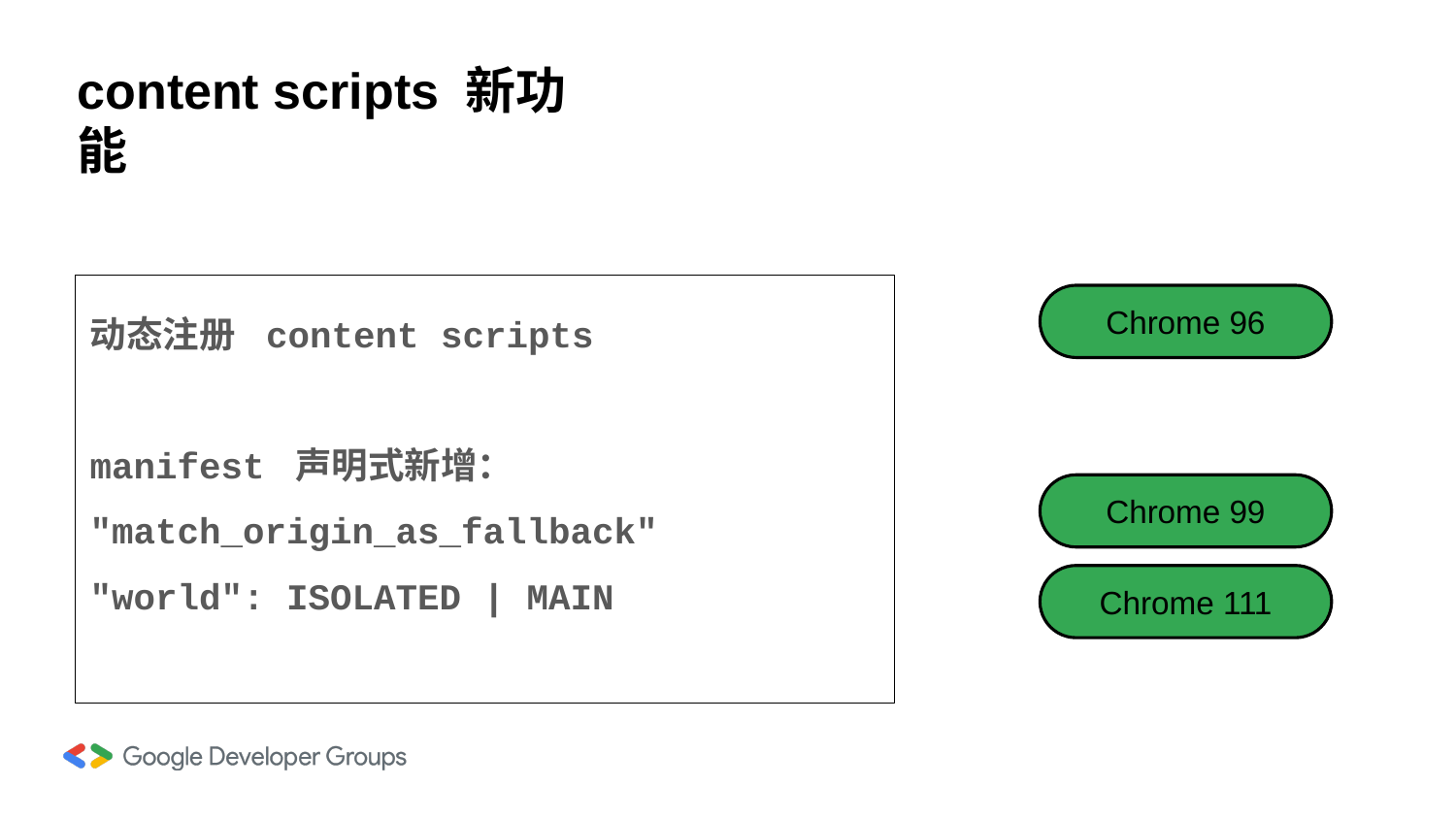

# content scripts 新功能
动态注册 content scripts

manifest 声明式新增：
"match_origin_as_fallback"
"world": ISOLATED | MAIN

Chrome 96
Chrome 99
Chrome 111